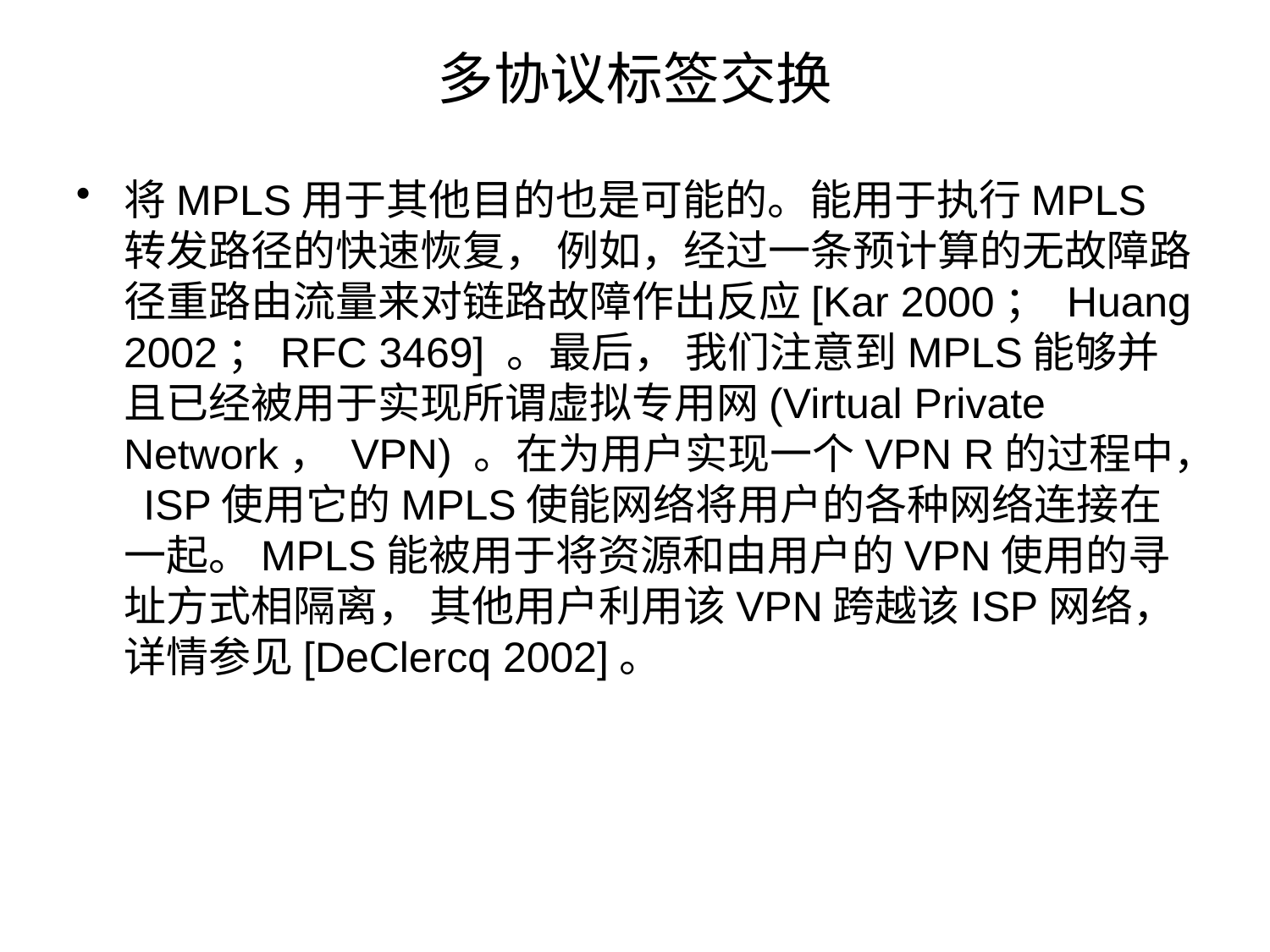

# 多协议标签交换
将MPLS用于其他目的也是可能的。能用于执行MPLS转发路径的快速恢复， 例如，经过一条预计算的无故障路径重路由流量来对链路故障作出反应[Kar 2000； Huang 2002；RFC 3469] 。最后， 我们注意到MPLS能够并且已经被用于实现所谓虚拟专用网(Virtual Private Network， VPN) 。在为用户实现一个VPN R的过程中， ISP使用它的MPLS使能网络将用户的各种网络连接在一起。MPLS能被用于将资源和由用户的VPN使用的寻址方式相隔离， 其他用户利用该VPN跨越该ISP网络， 详情参见[DeClercq 2002]。